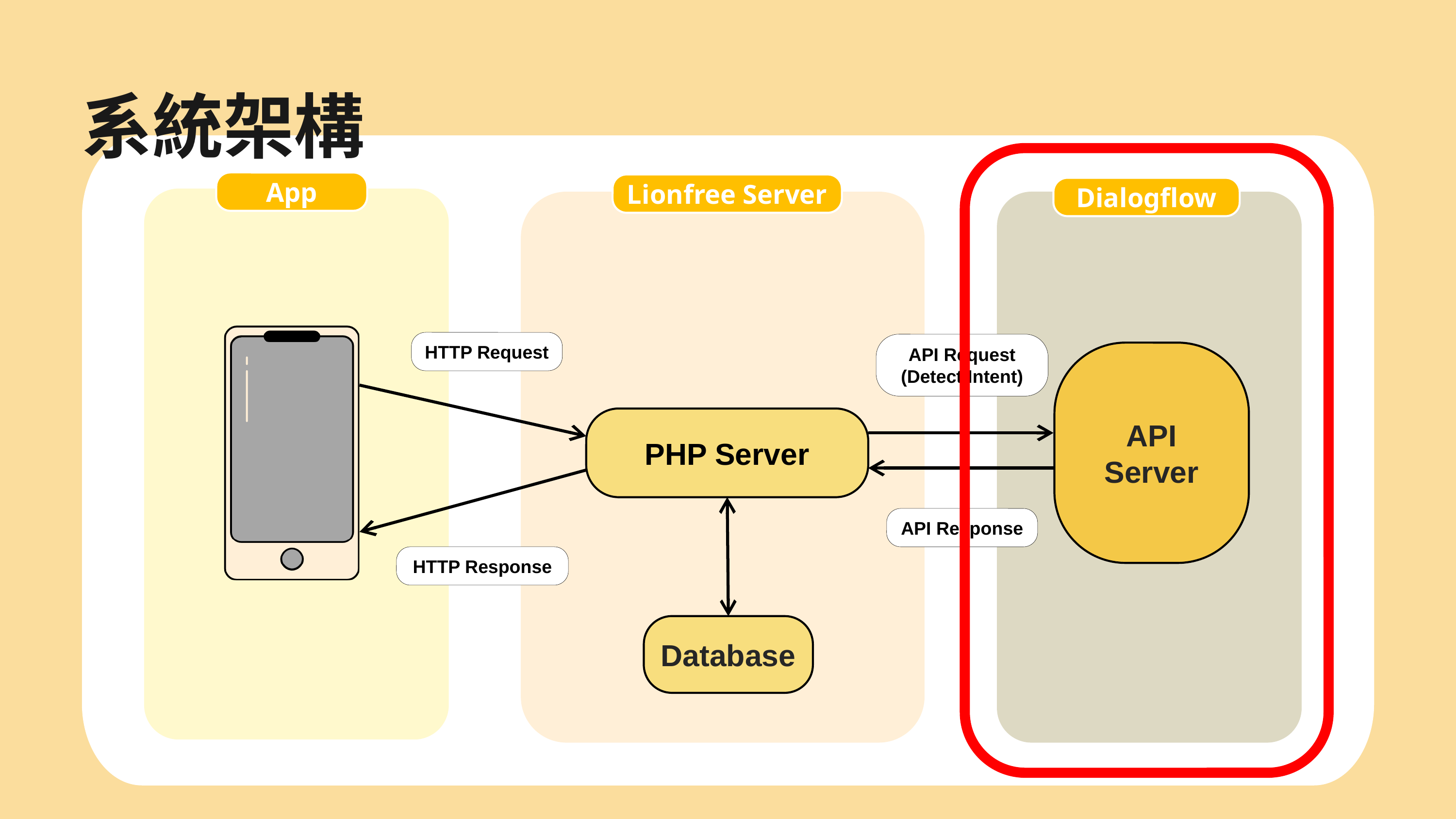

系統架構

App
Lionfree Server
Dialogflow

HTTP Request
API Request
(Detect Intent)
API
Server
PHP Server
API Response
HTTP Response
Database